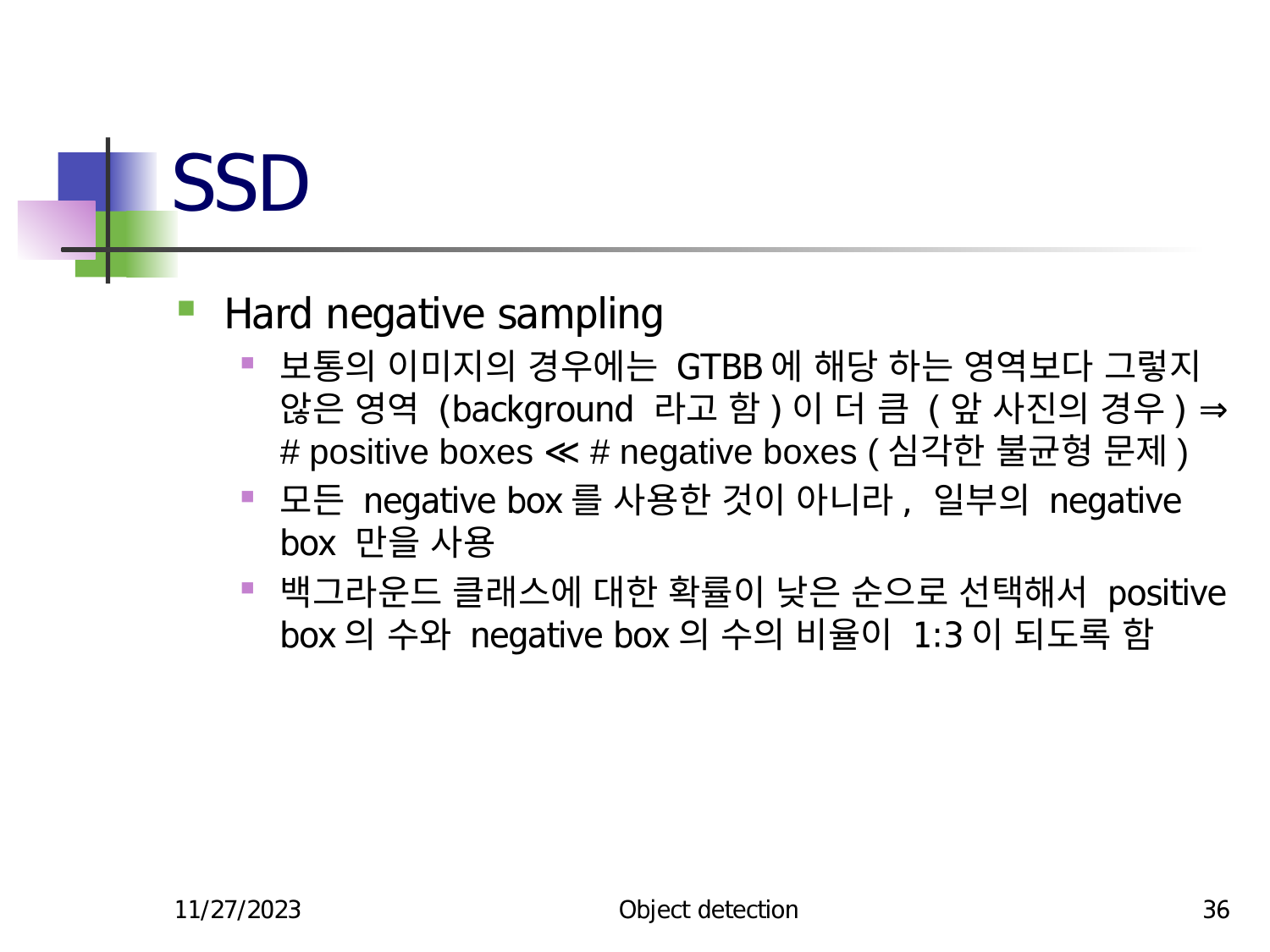

# SSD
Hard negative sampling
보통의 이미지의 경우에는 GTBB에 해당 하는 영역보다 그렇지 않은 영역 (background 라고 함)이 더 큼 (앞 사진의 경우) ⇒ # positive boxes ≪ # negative boxes (심각한 불균형 문제)
모든 negative box를 사용한 것이 아니라, 일부의 negative box 만을 사용
백그라운드 클래스에 대한 확률이 낮은 순으로 선택해서 positive box의 수와 negative box의 수의 비율이 1:3이 되도록 함
11/27/2023
Object detection
36